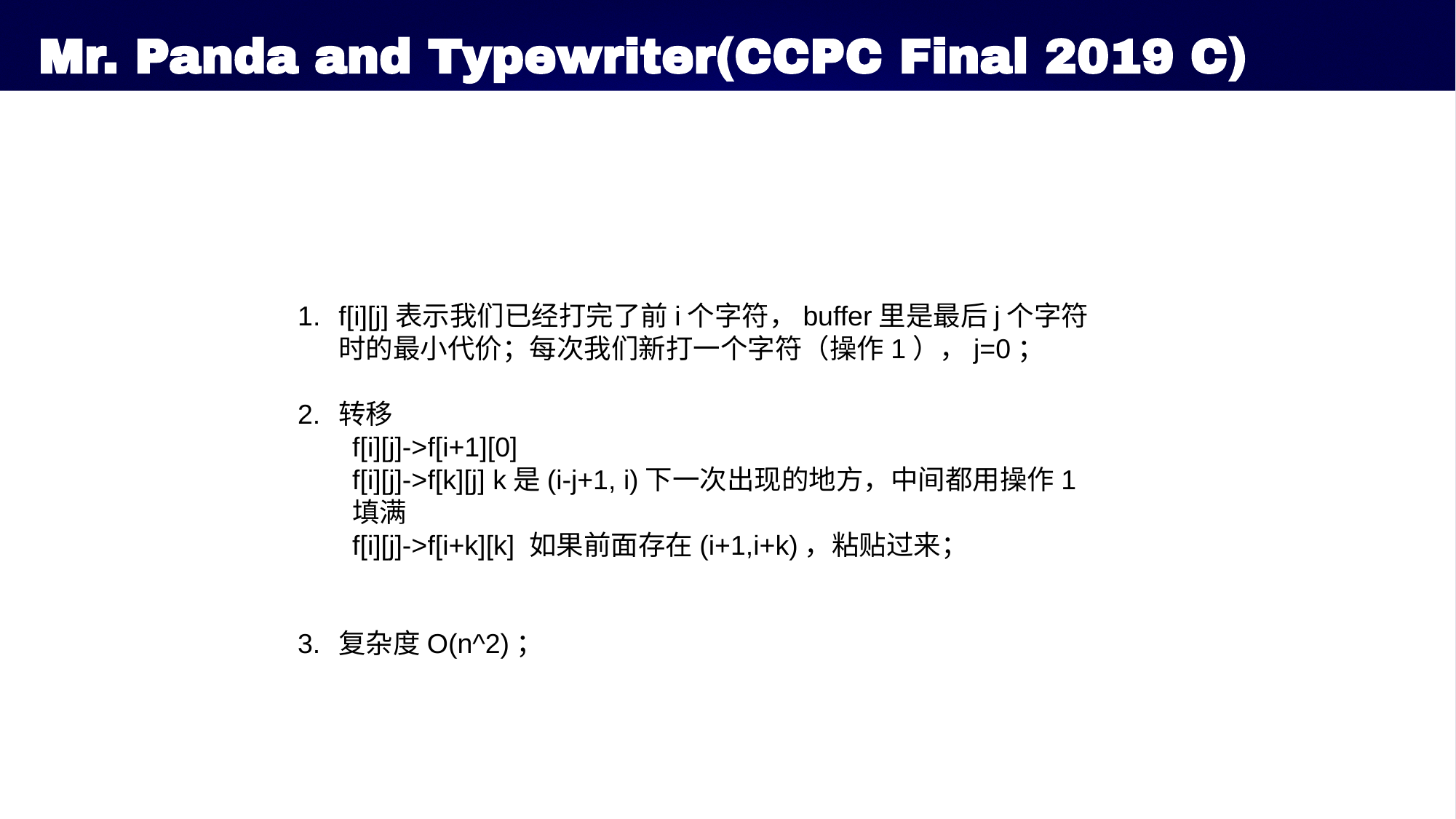

# Mr. Panda and Typewriter(CCPC Final 2019 C)
f[i][j]表示我们已经打完了前i个字符，buffer里是最后j个字符时的最小代价；每次我们新打一个字符（操作1），j=0；

转移
f[i][j]->f[i+1][0]
f[i][j]->f[k][j] k是(i-j+1, i)下一次出现的地方，中间都用操作1填满
f[i][j]->f[i+k][k] 如果前面存在(i+1,i+k)，粘贴过来；

复杂度O(n^2)；